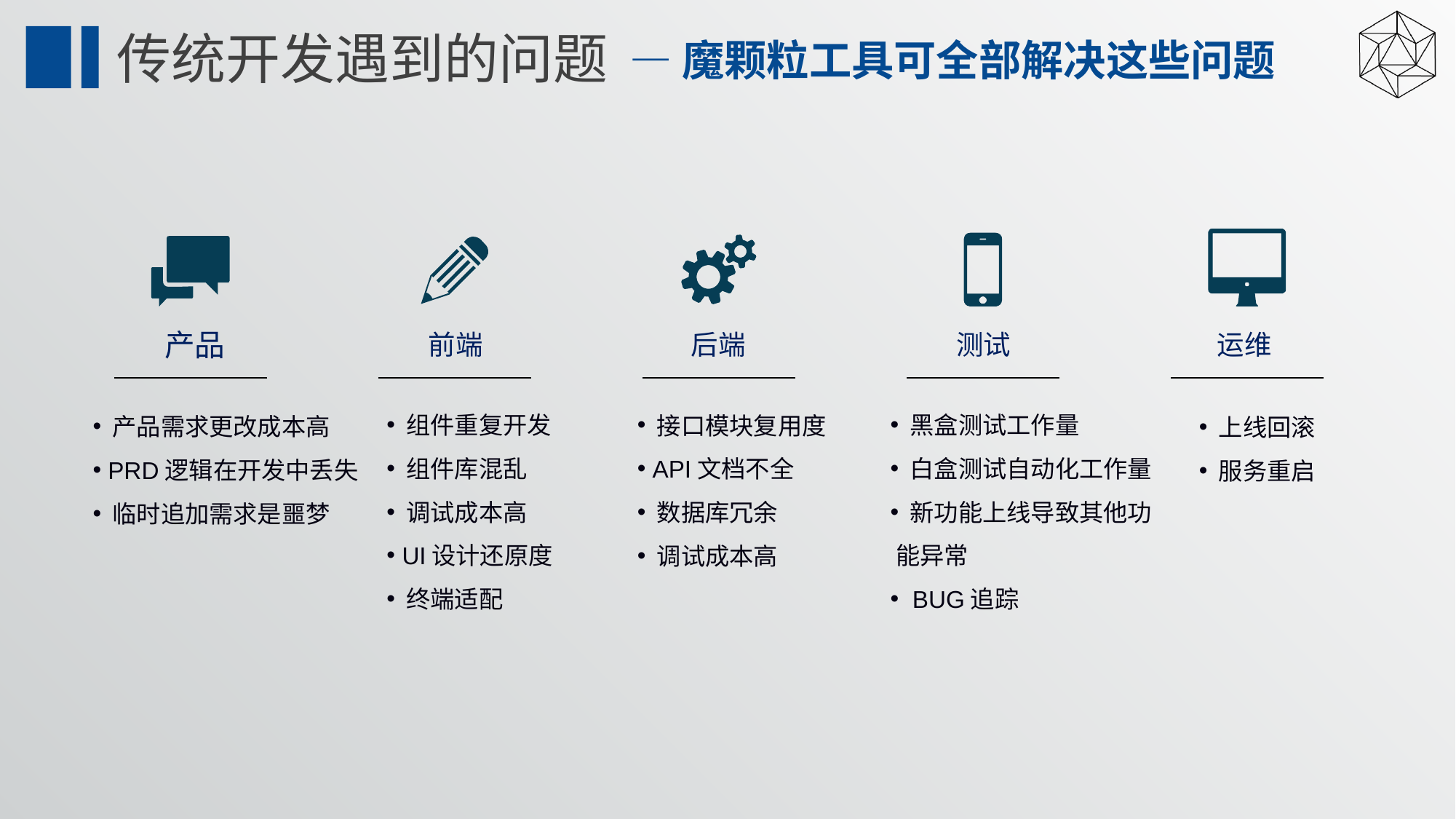

传统开发遇到的问题
—魔颗粒工具可全部解决这些问题

运维

测试

后端

产品

前端
 产品需求更改成本高
 PRD逻辑在开发中丢失
 临时追加需求是噩梦
 上线回滚
 服务重启
 接口模块复用度
 API文档不全
 数据库冗余
 调试成本高
 组件重复开发
 组件库混乱
 调试成本高
 UI设计还原度
 终端适配
 黑盒测试工作量
 白盒测试自动化工作量
 新功能上线导致其他功   能异常
  BUG追踪